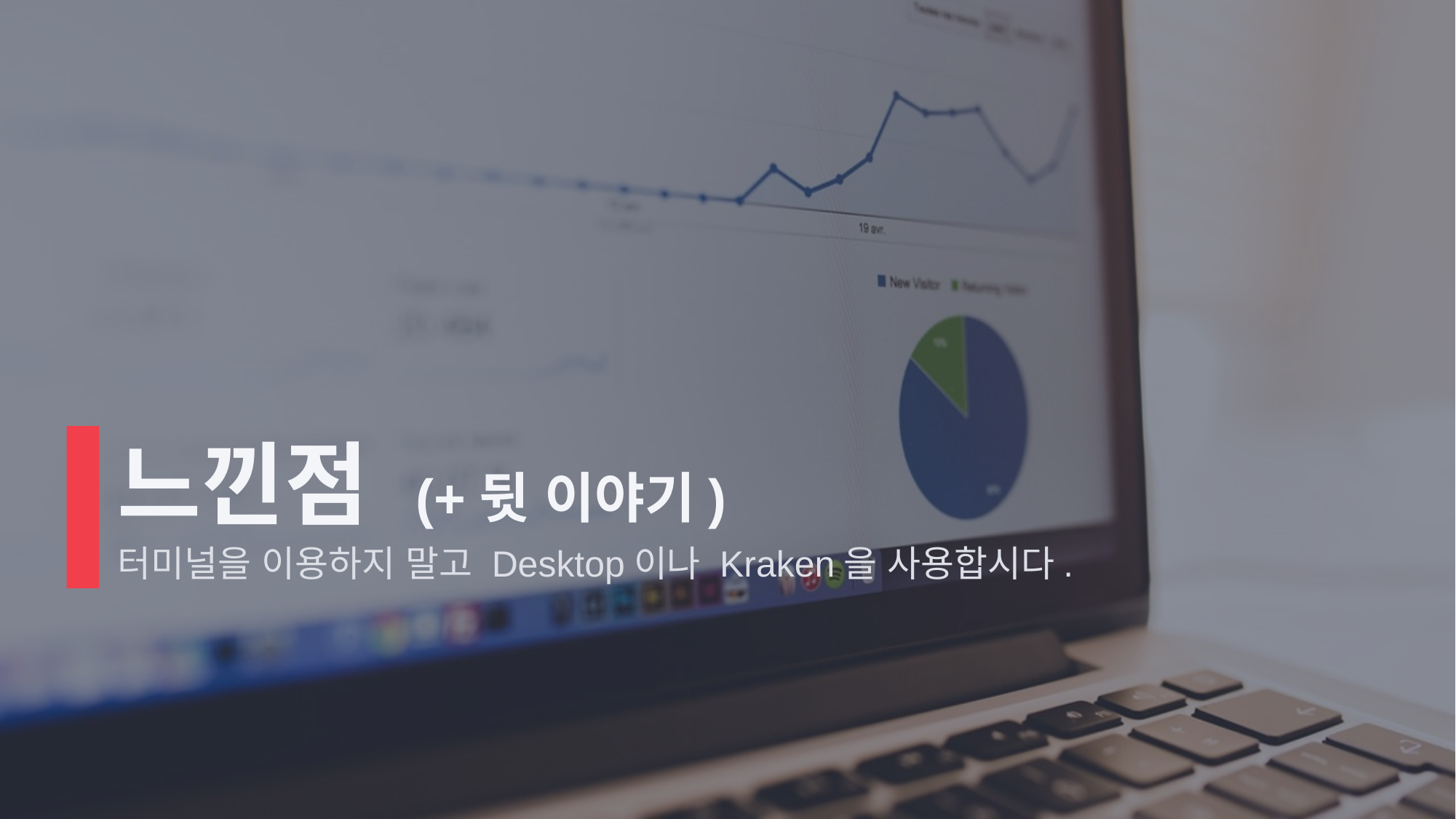

# 느낀점 (+뒷 이야기)
터미널을 이용하지 말고 Desktop이나 Kraken을 사용합시다.